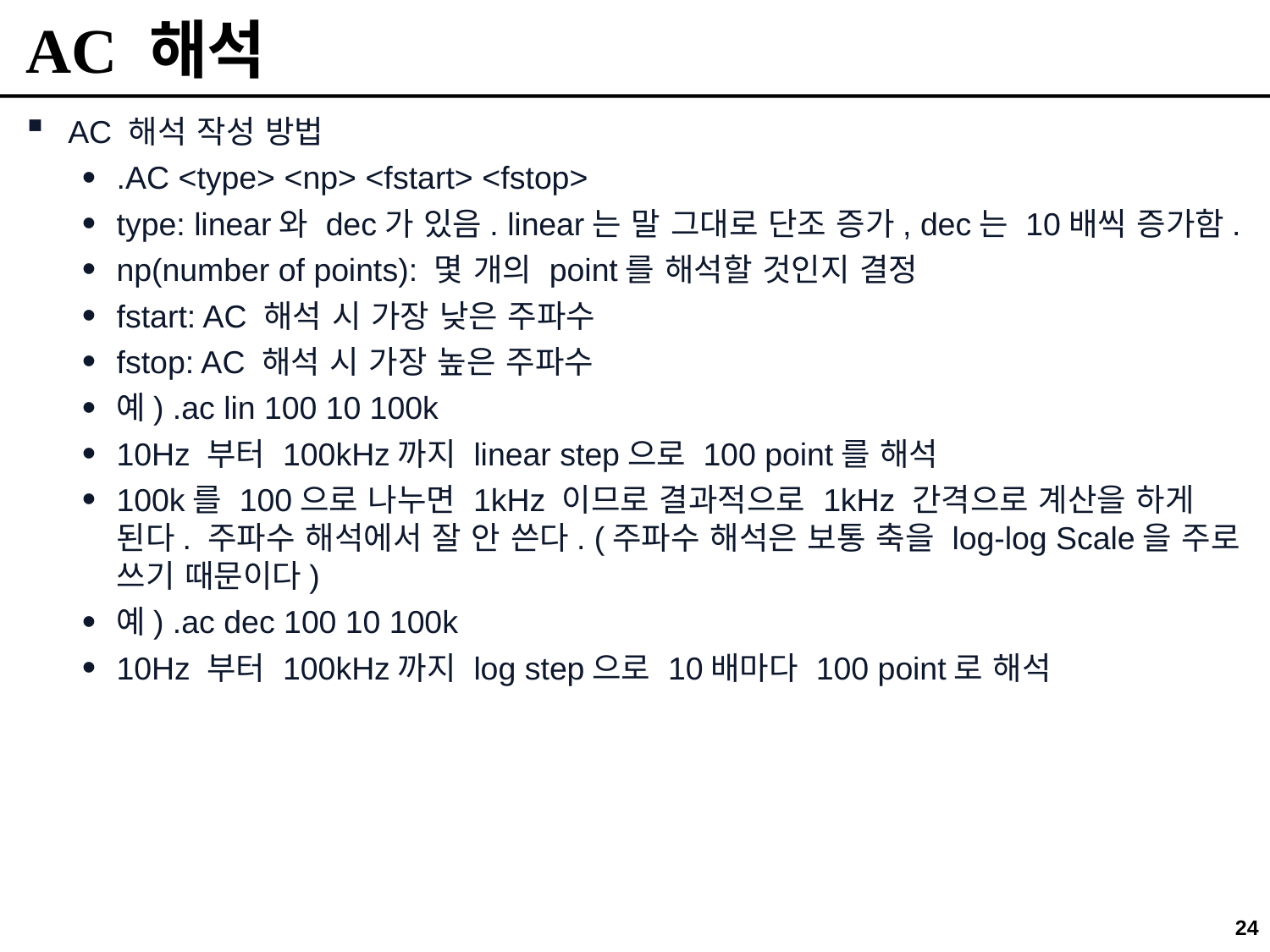

# AC 해석
AC 해석 작성 방법
.AC <type> <np> <fstart> <fstop>
type: linear와 dec가 있음. linear는 말 그대로 단조 증가, dec는 10배씩 증가함.
np(number of points): 몇 개의 point를 해석할 것인지 결정
fstart: AC 해석 시 가장 낮은 주파수
fstop: AC 해석 시 가장 높은 주파수
예) .ac lin 100 10 100k
10Hz 부터 100kHz까지 linear step으로 100 point를 해석
100k를 100으로 나누면 1kHz 이므로 결과적으로 1kHz 간격으로 계산을 하게 된다. 주파수 해석에서 잘 안 쓴다. (주파수 해석은 보통 축을 log-log Scale을 주로 쓰기 때문이다)
예) .ac dec 100 10 100k
10Hz 부터 100kHz까지 log step으로 10배마다 100 point로 해석